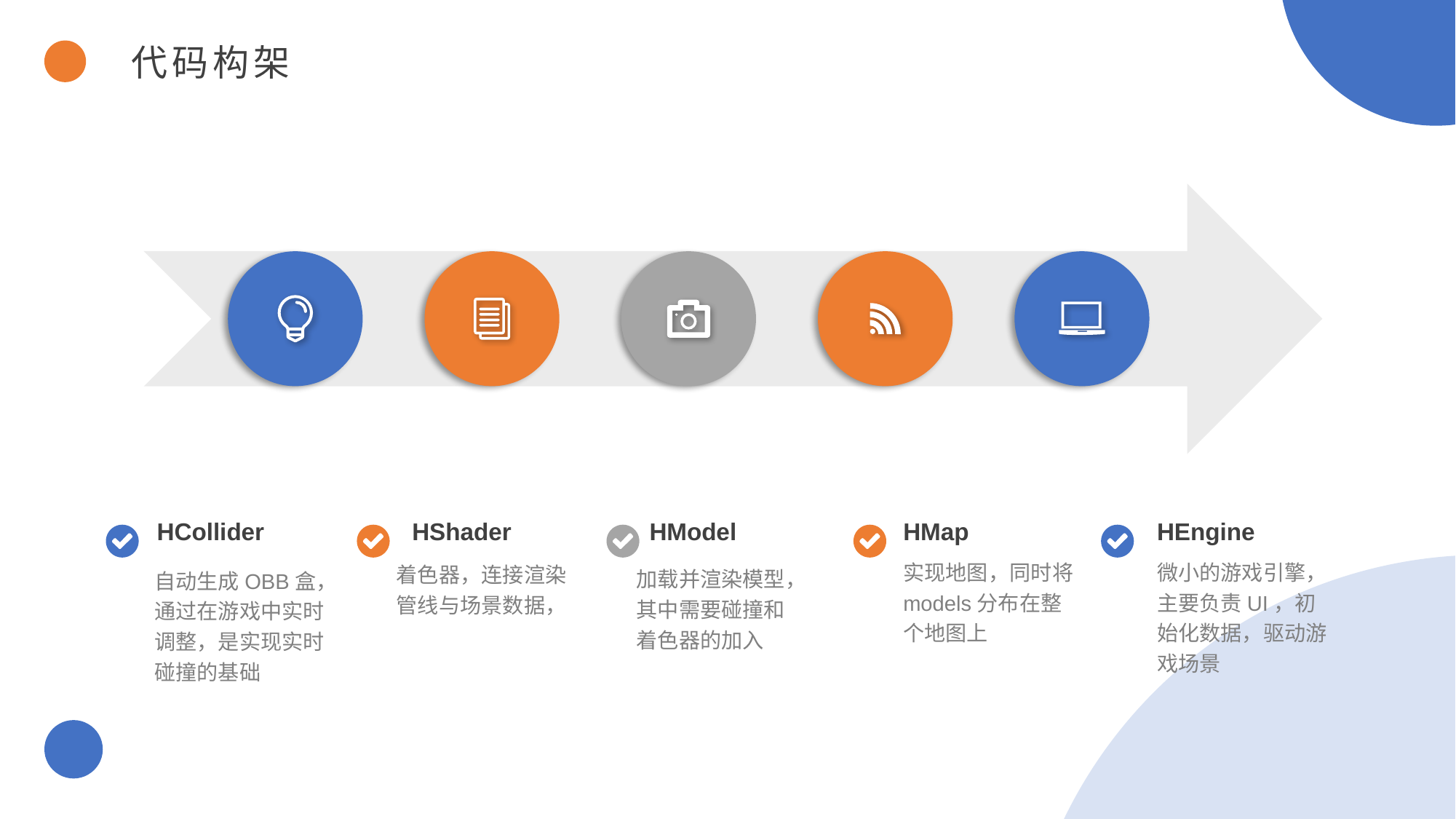

代码构架

HCollider
HShader
HModel
HMap
HEngine

实现地图，同时将models分布在整个地图上
微小的游戏引擎，主要负责UI，初始化数据，驱动游戏场景
着色器，连接渲染管线与场景数据，
加载并渲染模型，其中需要碰撞和着色器的加入
自动生成OBB盒，通过在游戏中实时调整，是实现实时碰撞的基础